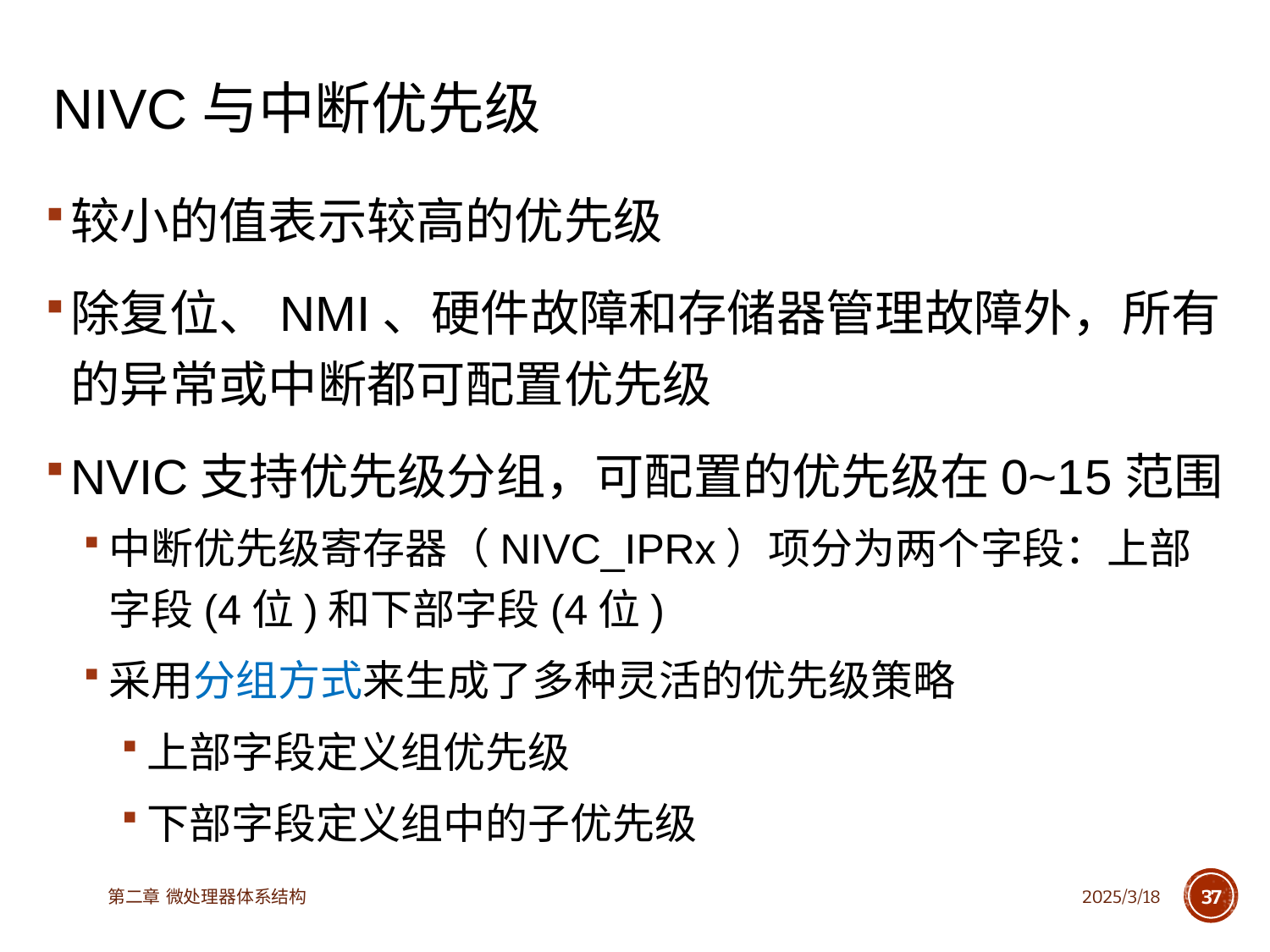

# NIVC与中断优先级
较小的值表示较高的优先级
除复位、NMI、硬件故障和存储器管理故障外，所有的异常或中断都可配置优先级
NVIC支持优先级分组，可配置的优先级在0~15范围
中断优先级寄存器（NIVC_IPRx）项分为两个字段：上部字段(4位)和下部字段(4位)
采用分组方式来生成了多种灵活的优先级策略
上部字段定义组优先级
下部字段定义组中的子优先级
第二章 微处理器体系结构
2025/3/18
37